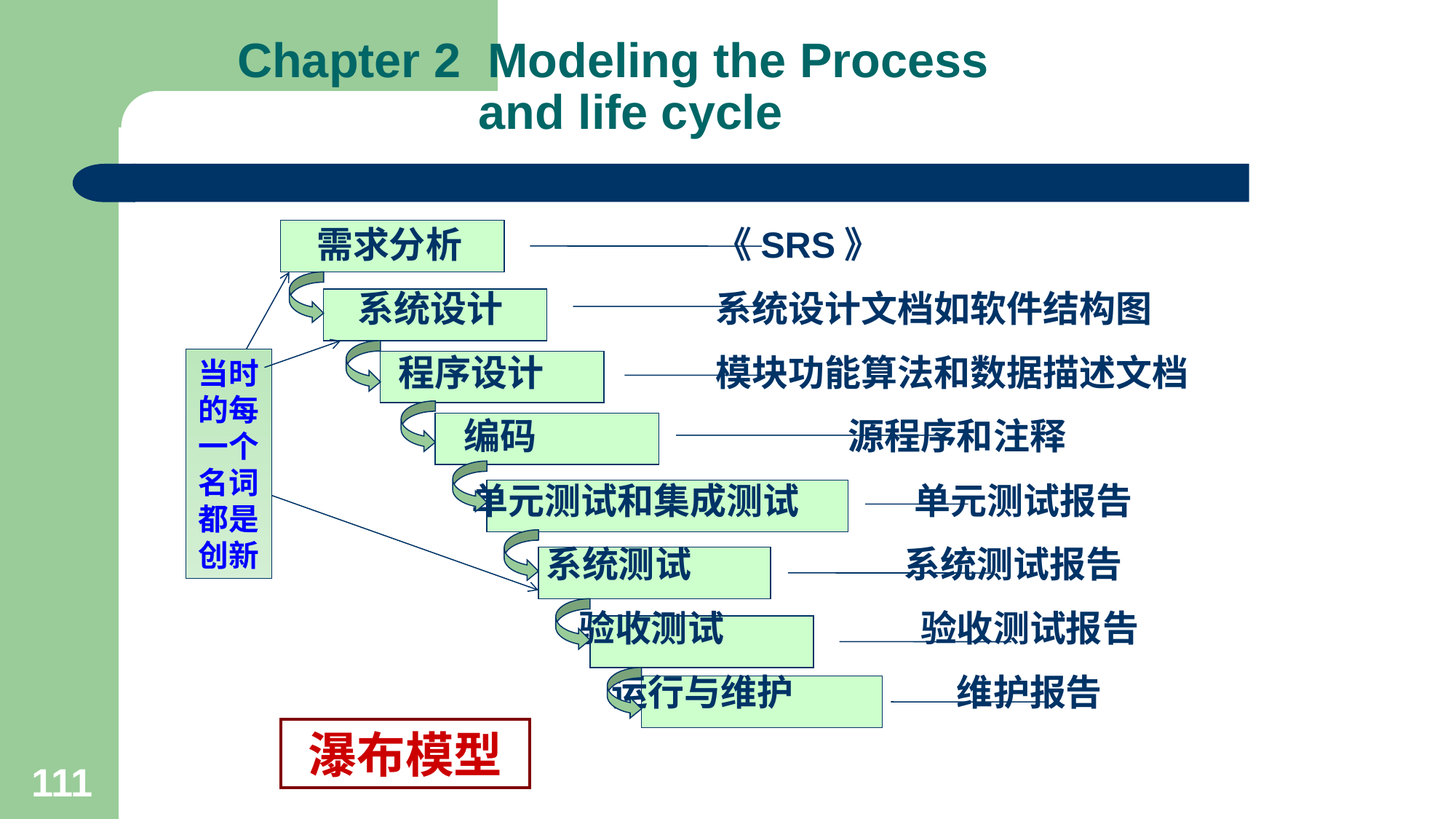

# Chapter 2  Modeling the Process and life cycle
  需求分析                               《SRS》
       系统设计                          系统设计文档如软件结构图
            程序设计                     模块功能算法和数据描述文档
                    编码                                      源程序和注释
                     单元测试和集成测试              单元测试报告
                              系统测试                          系统测试报告
                                  验收测试                        验收测试报告
                                      运行与维护                    维护报告

当时的每一个名词都是创新

瀑布模型
111